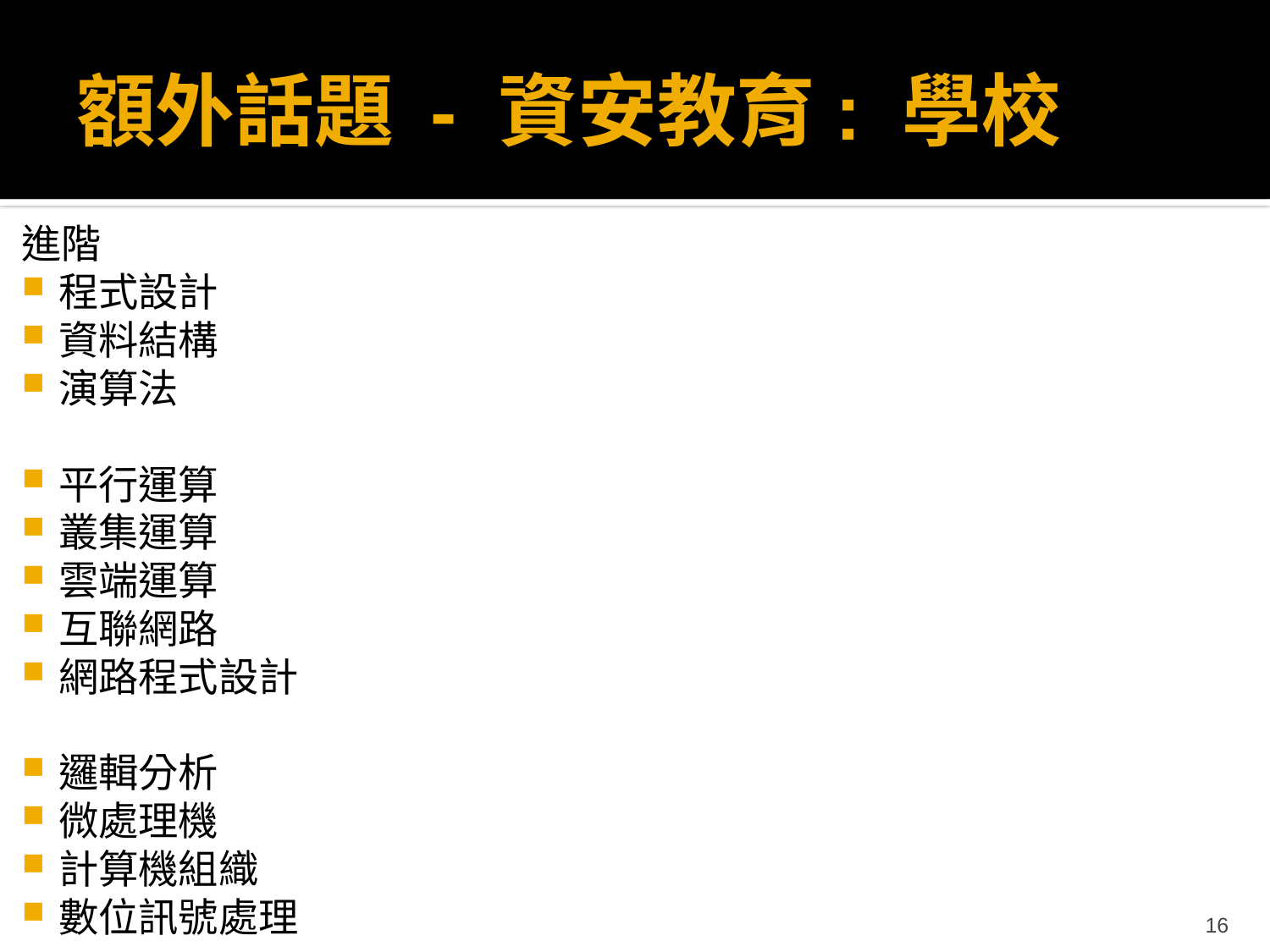

# 額外話題 - 資安教育: 學校
進階
程式設計
資料結構
演算法

平行運算
叢集運算
雲端運算
互聯網路
網路程式設計

邏輯分析
微處理機
計算機組織
數位訊號處理

16